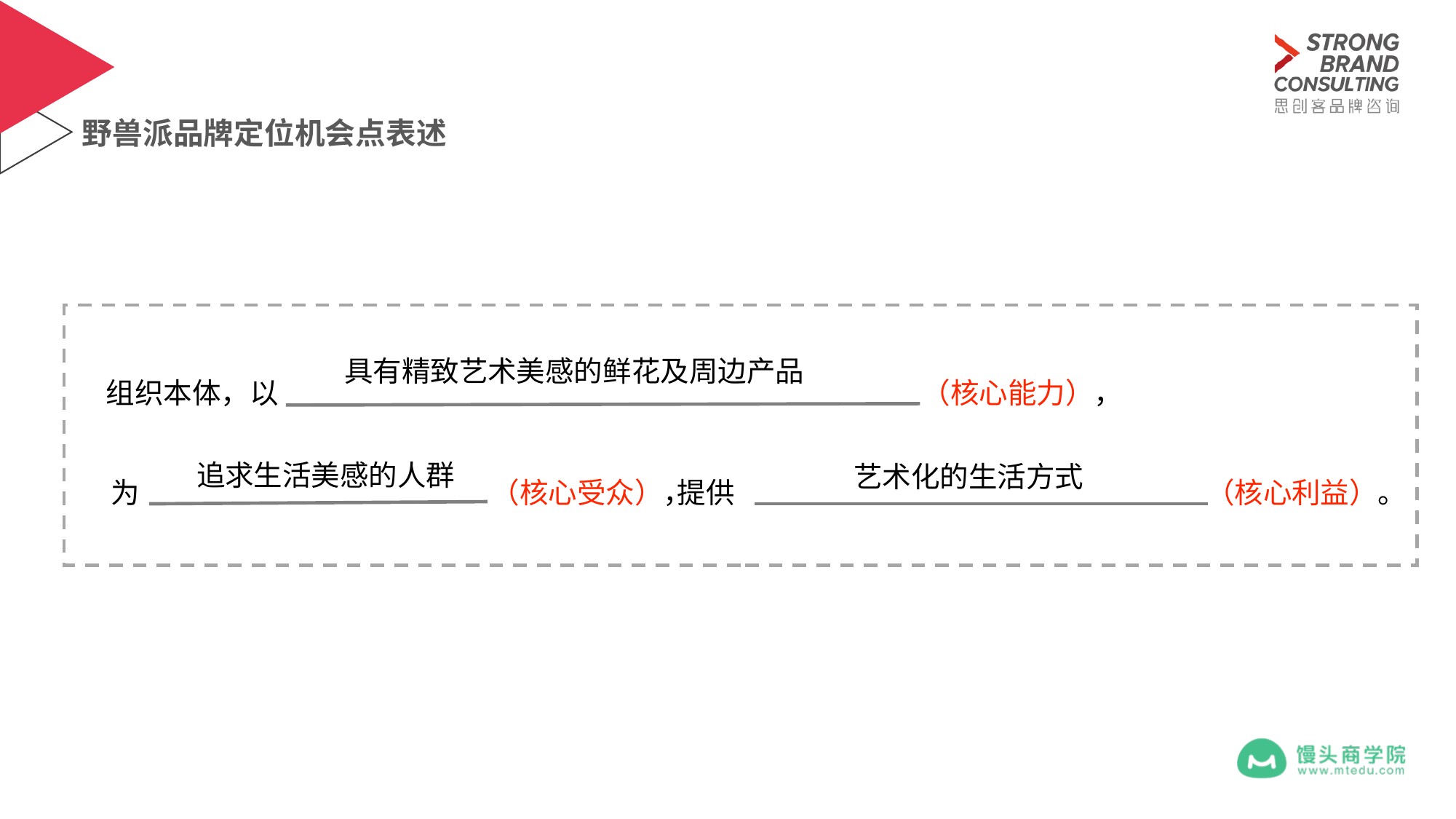

野兽派品牌定位机会点表述

具有精致艺术美感的鲜花及周边产品
组织本体，以
（核心能力），
为
（核心受众），
（核心利益）。
提供
追求生活美感的人群
艺术化的生活方式